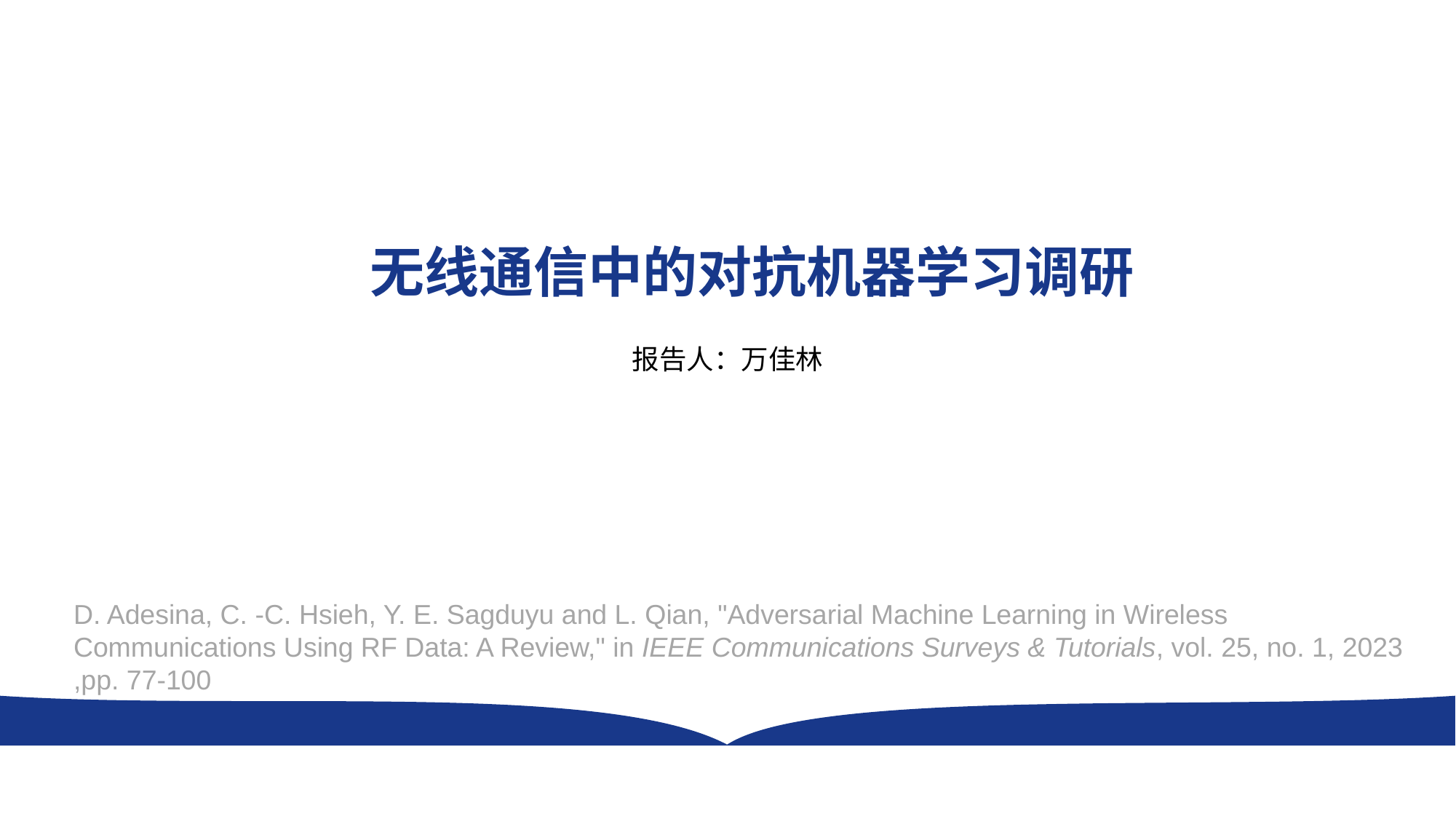

无线通信中的对抗机器学习调研
报告人：万佳林
D. Adesina, C. -C. Hsieh, Y. E. Sagduyu and L. Qian, "Adversarial Machine Learning in Wireless Communications Using RF Data: A Review," in IEEE Communications Surveys & Tutorials, vol. 25, no. 1, 2023 ,pp. 77-100